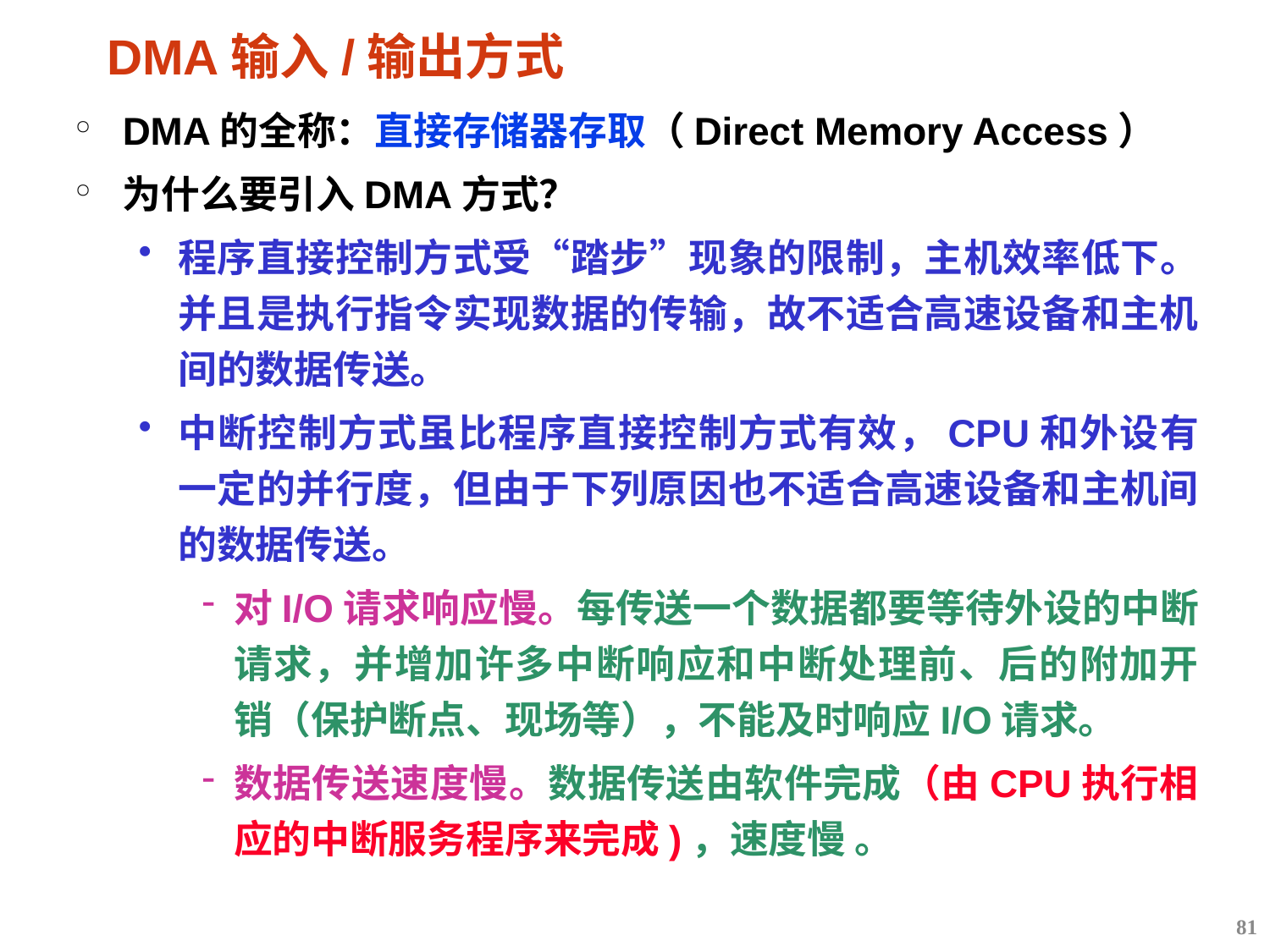

# DMA输入/输出方式
DMA的全称：直接存储器存取（Direct Memory Access）
为什么要引入DMA方式？
程序直接控制方式受“踏步”现象的限制，主机效率低下。并且是执行指令实现数据的传输，故不适合高速设备和主机间的数据传送。
中断控制方式虽比程序直接控制方式有效，CPU和外设有一定的并行度，但由于下列原因也不适合高速设备和主机间的数据传送。
对I/O请求响应慢。每传送一个数据都要等待外设的中断请求，并增加许多中断响应和中断处理前、后的附加开销（保护断点、现场等），不能及时响应I/O请求。
数据传送速度慢。数据传送由软件完成（由CPU执行相应的中断服务程序来完成)，速度慢 。
81